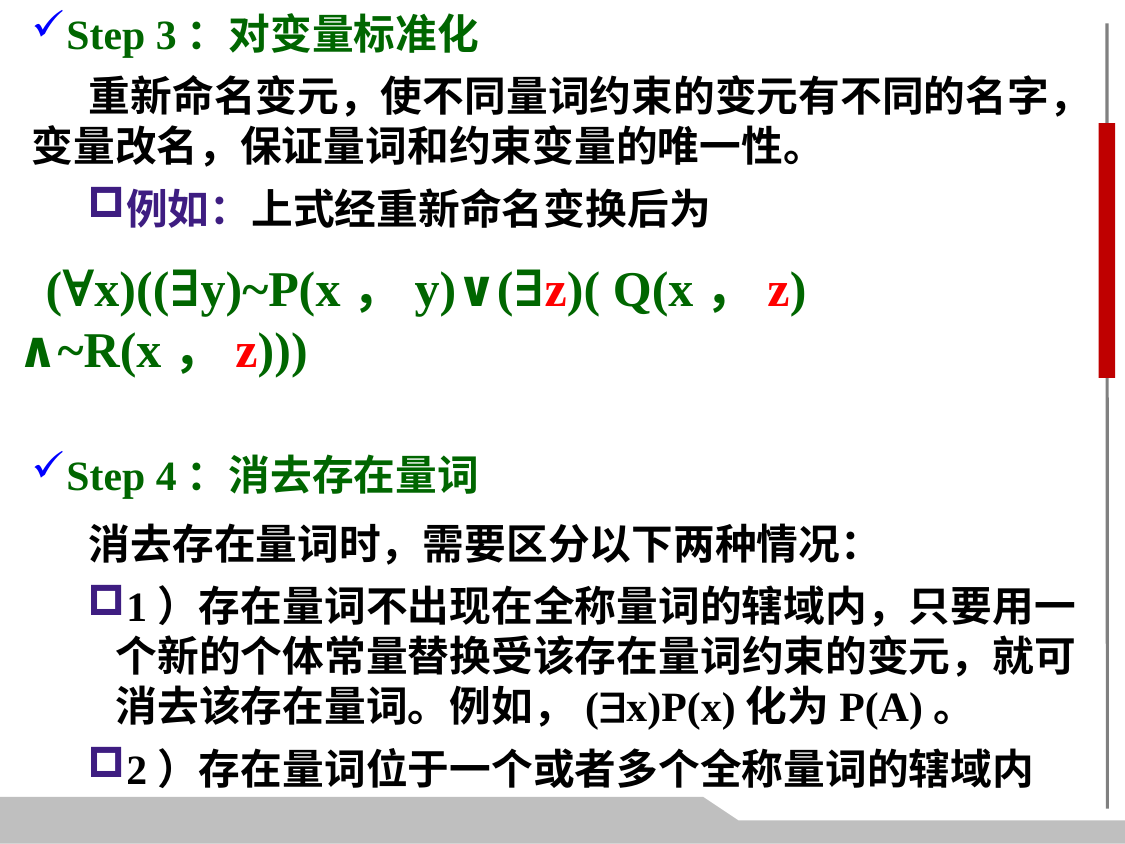

Step 3：对变量标准化
     重新命名变元，使不同量词约束的变元有不同的名字，变量改名，保证量词和约束变量的唯一性。
例如：上式经重新命名变换后为
     (∀x)((∃y)~P(x，y)∨(∃z)( Q(x，z) ∧~R(x，z)))

Step 4：消去存在量词
     消去存在量词时，需要区分以下两种情况：
1）存在量词不出现在全称量词的辖域内，只要用一个新的个体常量替换受该存在量词约束的变元，就可消去该存在量词。例如，(∃x)P(x)化为P(A)。
2）存在量词位于一个或者多个全称量词的辖域内